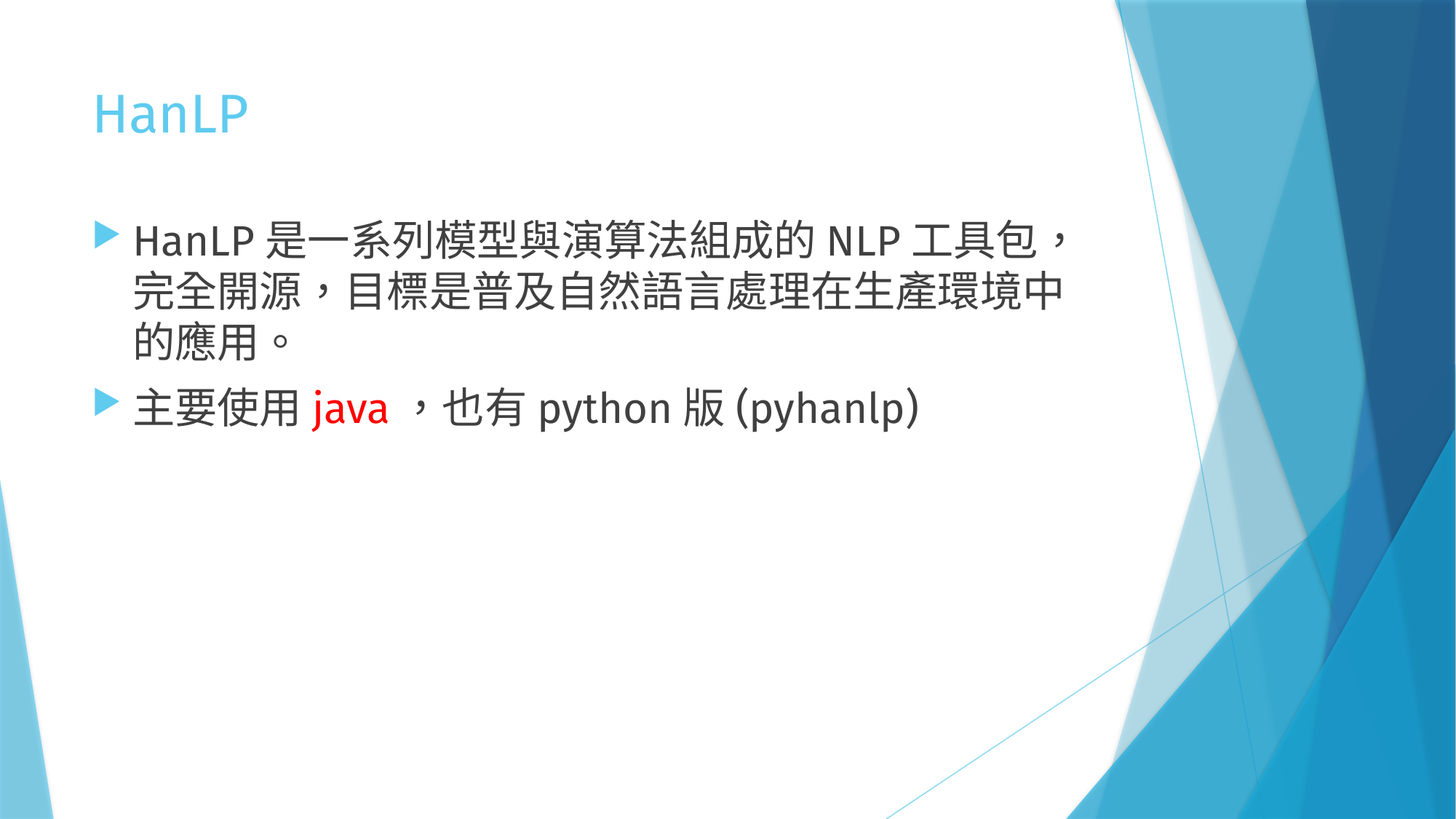

# HanLP
HanLP是一系列模型與演算法組成的NLP工具包，完全開源，目標是普及自然語言處理在生產環境中的應用。
主要使用java，也有python版(pyhanlp)